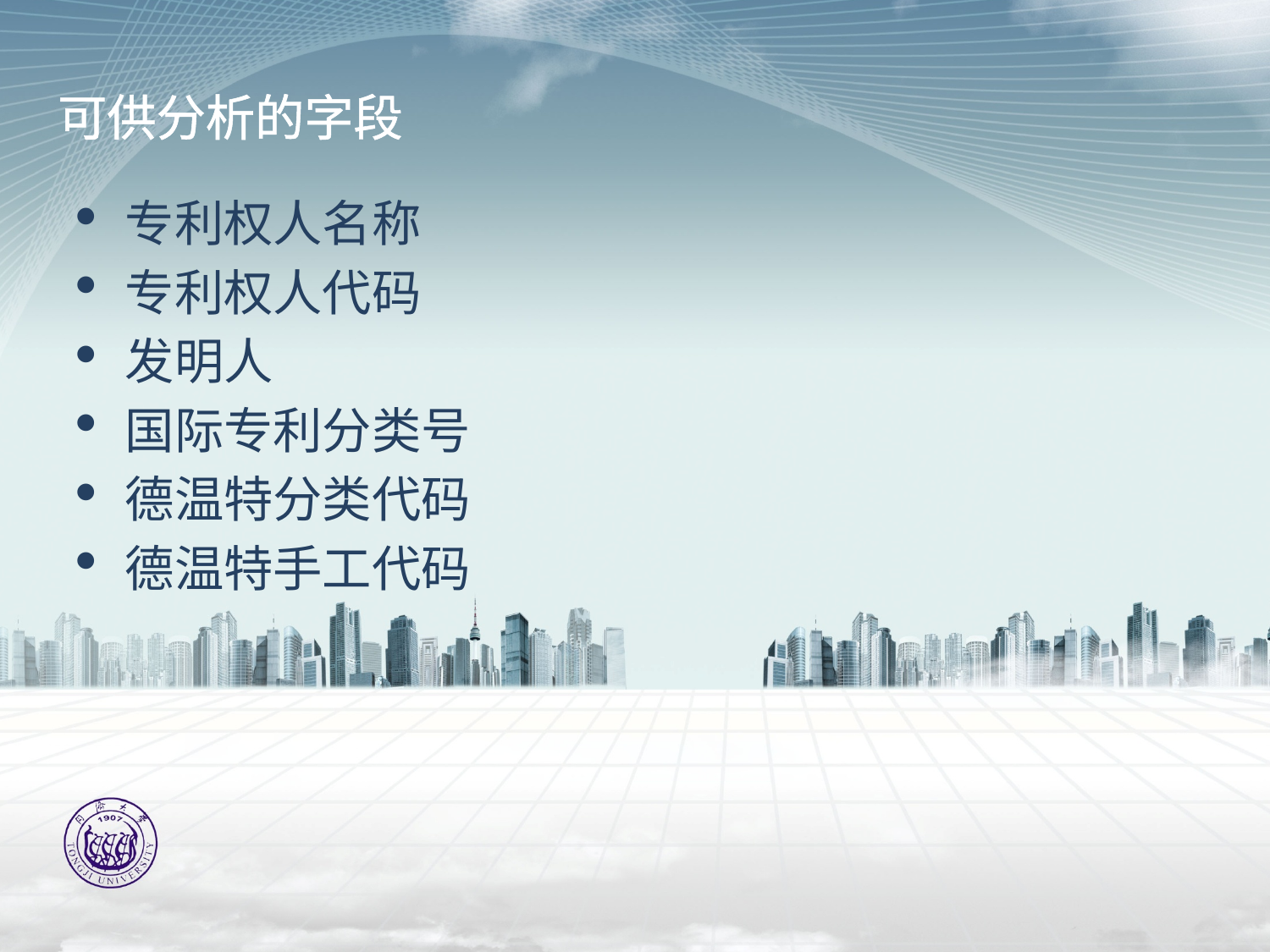

# 可供分析的字段
专利权人名称
专利权人代码
发明人
国际专利分类号
德温特分类代码
德温特手工代码